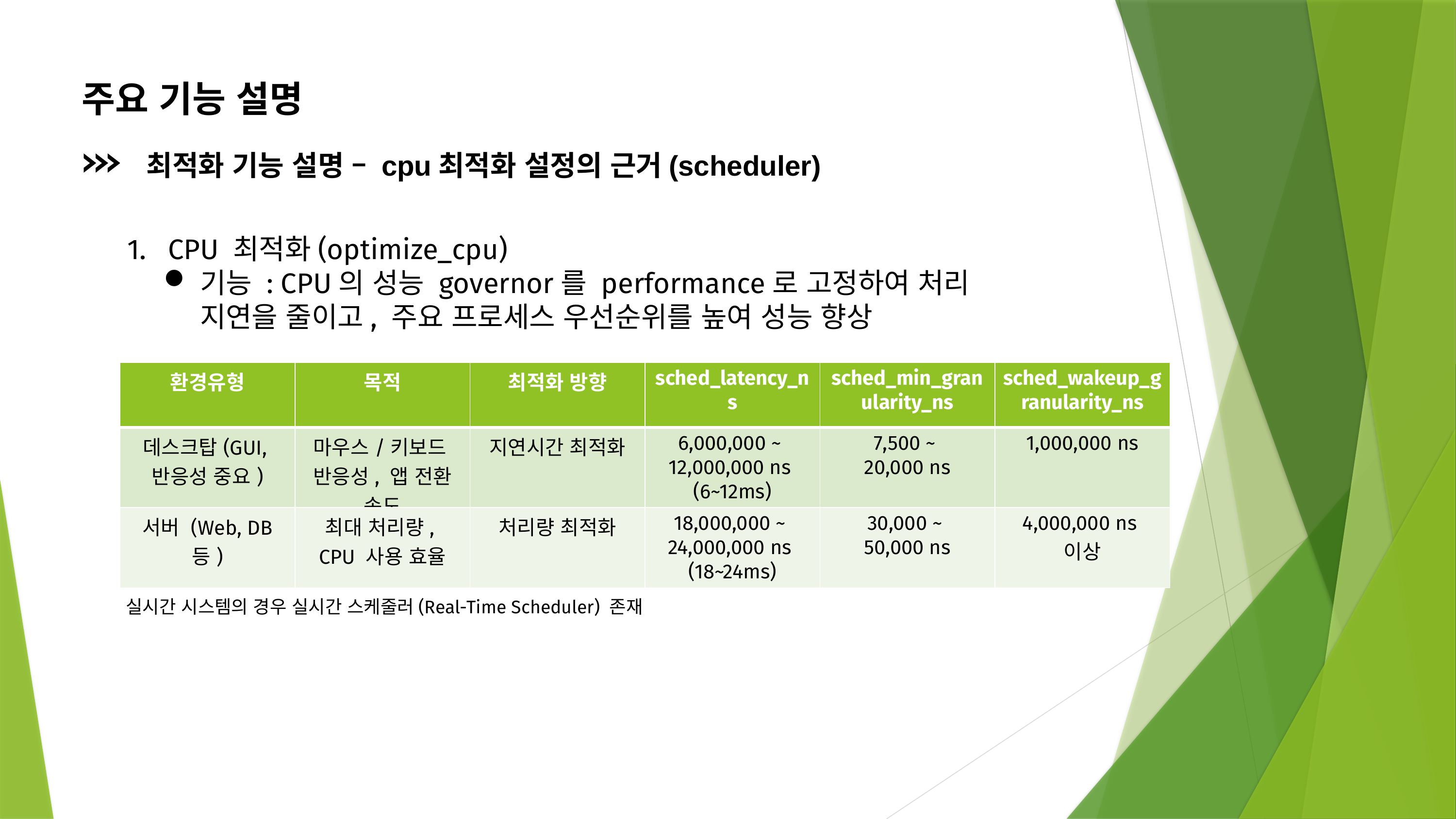

주요 기능 설명

최적화 기능 설명 – cpu최적화 설정의 근거(scheduler)
CPU 최적화(optimize_cpu)
기능 : CPU의 성능 governor를 performance로 고정하여 처리 지연을 줄이고, 주요 프로세스 우선순위를 높여 성능 향상
| 환경유형 | 목적 | 최적화 방향 | sched\_latency\_ns | sched\_min\_granularity\_ns | sched\_wakeup\_granularity\_ns |
| --- | --- | --- | --- | --- | --- |
| 데스크탑(GUI, 반응성 중요) | 마우스/키보드 반응성, 앱 전환 속도 | 지연시간 최적화 | 6,000,000 ~ 12,000,000 ns (6~12ms) | 7,500 ~ 20,000 ns | 1,000,000 ns |
| 서버 (Web, DB 등) | 최대 처리량, CPU 사용 효율 | 처리량 최적화 | 18,000,000 ~ 24,000,000 ns (18~24ms) | 30,000 ~ 50,000 ns | 4,000,000 ns 이상 |
실시간 시스템의 경우 실시간 스케줄러(Real-Time Scheduler) 존재